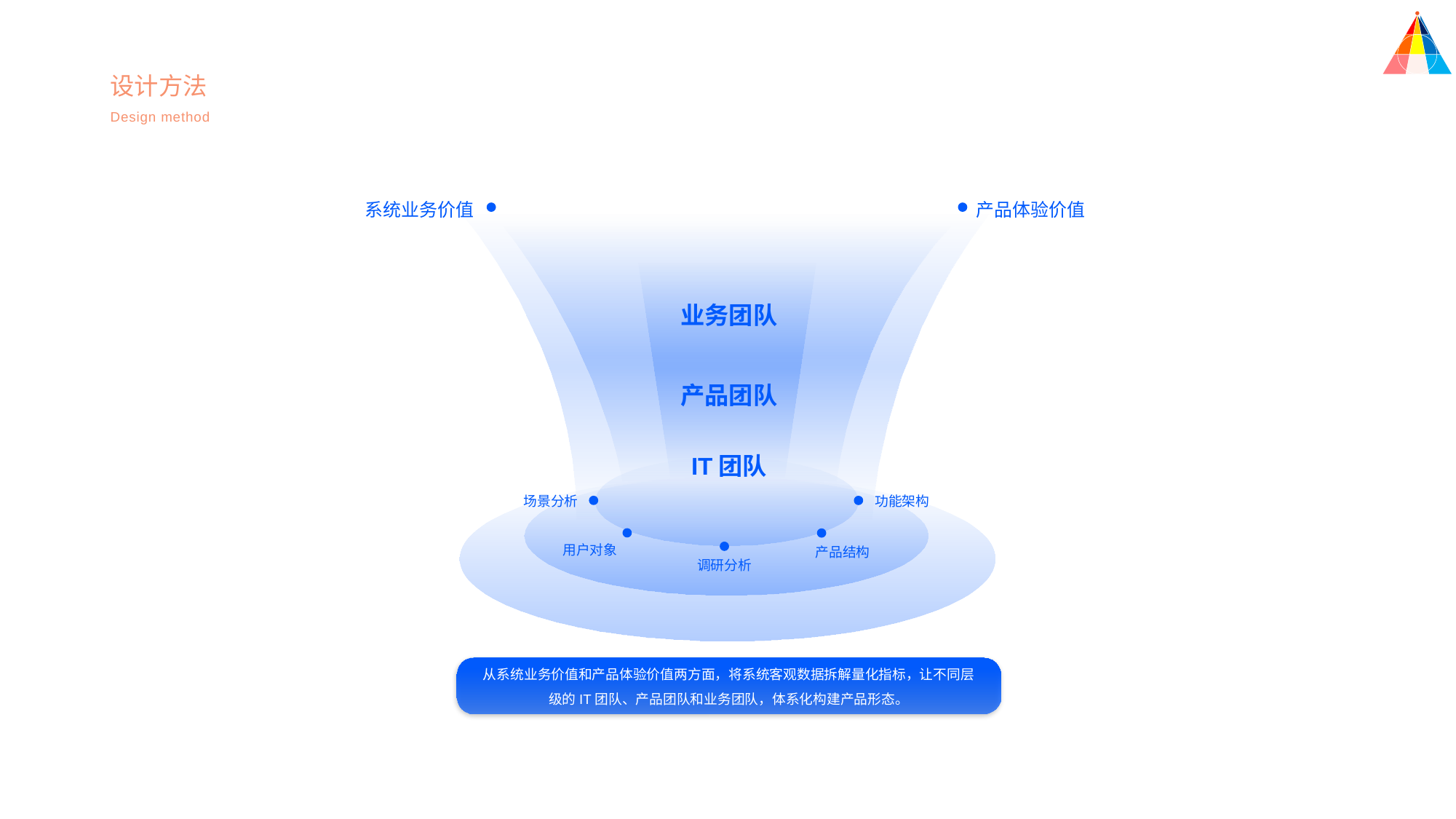

设计方法
Design method

系统业务价值
产品体验价值

业务团队

产品团队
IT团队

场景分析
功能架构

用户对象
产品结构

调研分析

从系统业务价值和产品体验价值两方面，将系统客观数据拆解量化指标，让不同层
级的IT团队、产品团队和业务团队，体系化构建产品形态。